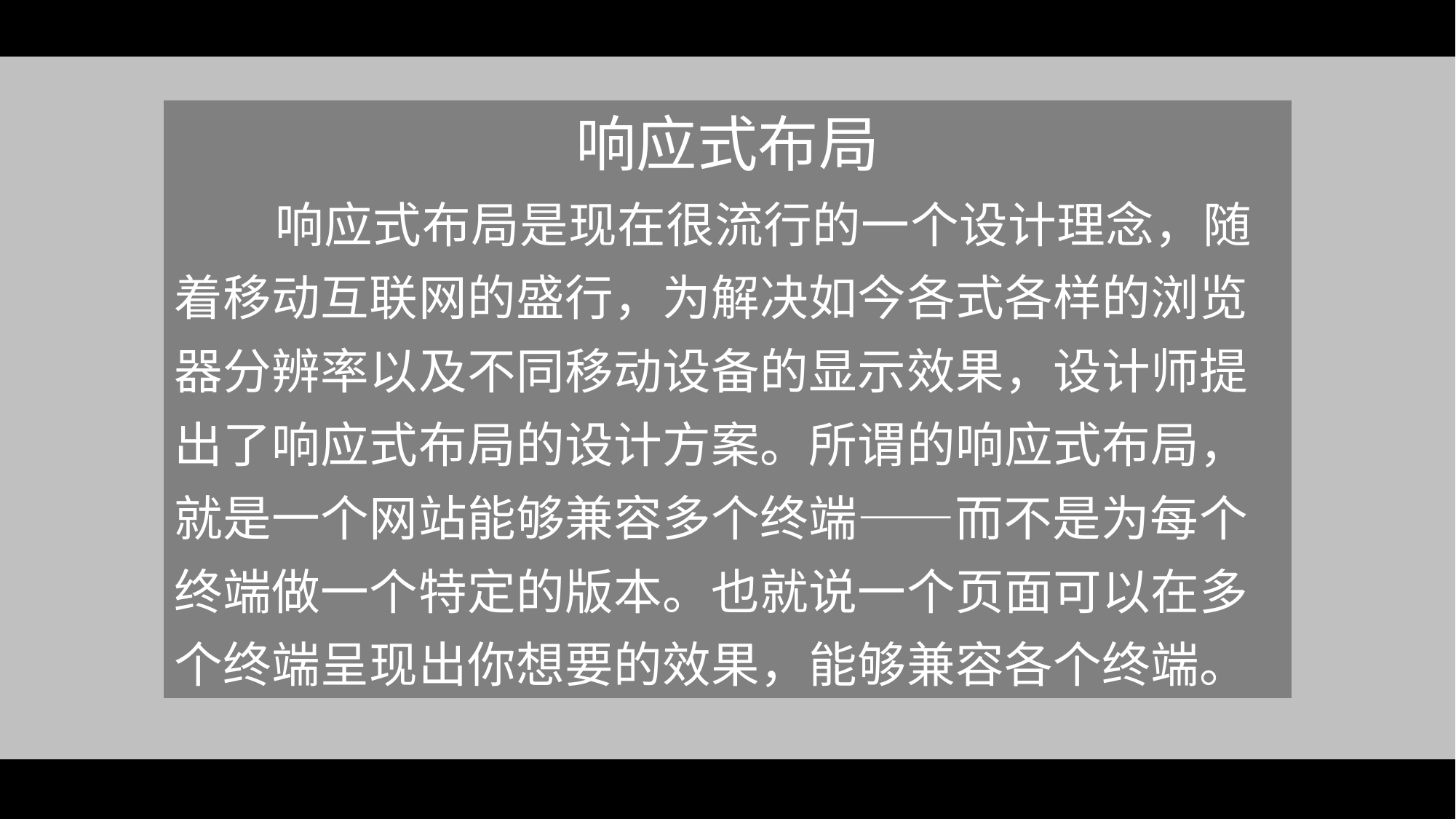

响应式布局
        响应式布局是现在很流行的一个设计理念，随着移动互联网的盛行，为解决如今各式各样的浏览器分辨率以及不同移动设备的显示效果，设计师提出了响应式布局的设计方案。所谓的响应式布局，就是一个网站能够兼容多个终端——而不是为每个终端做一个特定的版本。也就说一个页面可以在多个终端呈现出你想要的效果，能够兼容各个终端。